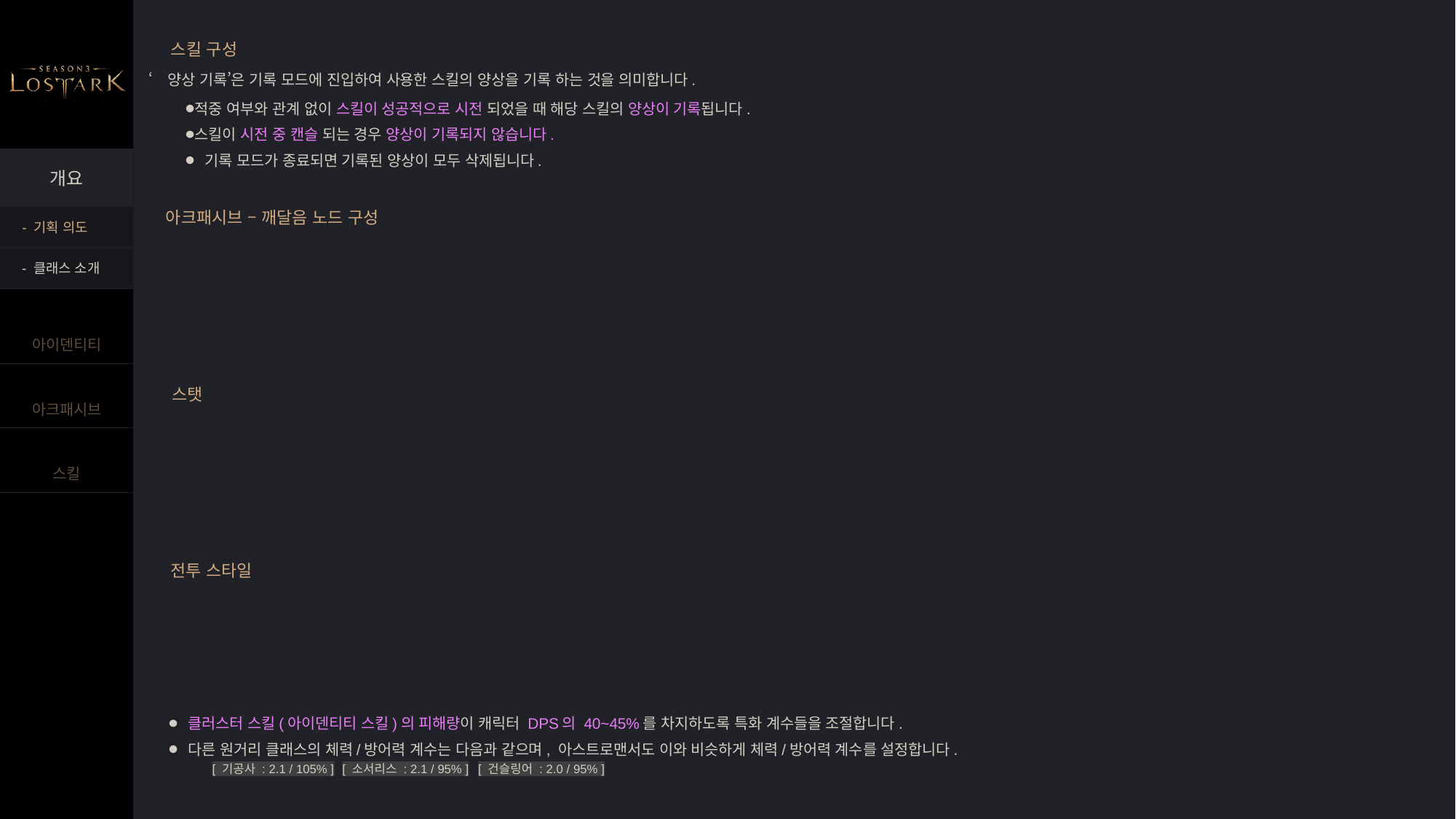

스킬 구성
‘양상 기록’은 기록 모드에 진입하여 사용한 스킬의 양상을 기록 하는 것을 의미합니다.
적중 여부와 관계 없이 스킬이 성공적으로 시전 되었을 때 해당 스킬의 양상이 기록됩니다.
스킬이 시전 중 캔슬 되는 경우 양상이 기록되지 않습니다.
기록 모드가 종료되면 기록된 양상이 모두 삭제됩니다.
아크패시브 – 깨달음 노드 구성
- 기획 의도
- 클래스 소개
스탯
전투 스타일
클러스터 스킬(아이덴티티 스킬)의 피해량이 캐릭터 DPS의 40~45%를 차지하도록 특화 계수들을 조절합니다.
다른 원거리 클래스의 체력/방어력 계수는 다음과 같으며, 아스트로맨서도 이와 비슷하게 체력/방어력 계수를 설정합니다.
[ 기공사 : 2.1 / 105% ]
[ 소서리스 : 2.1 / 95% ]
[ 건슬링어 : 2.0 / 95% ]
#